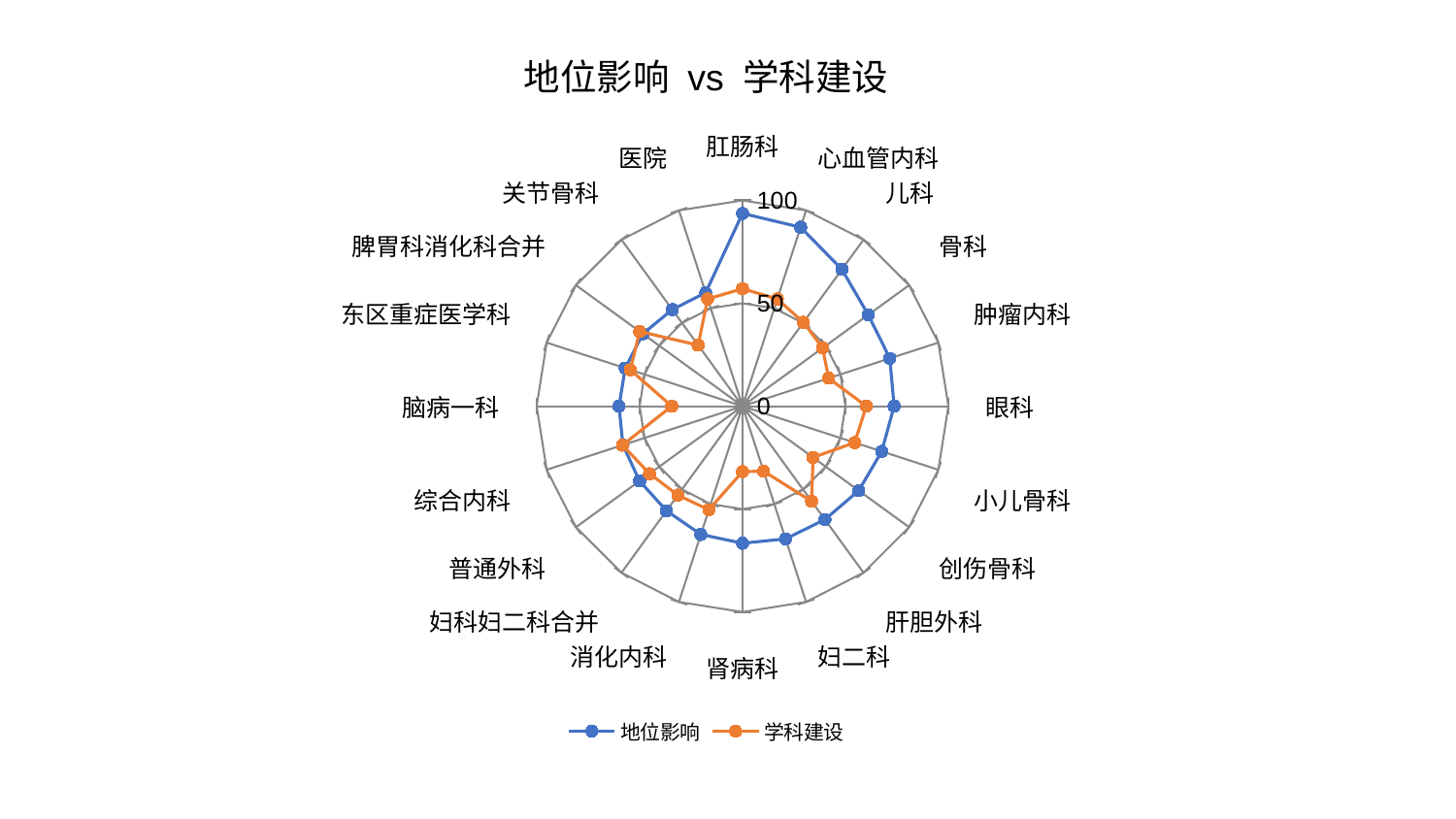

### Chart: 地位影响 vs 学科建设

| Category | 地位影响 | 学科建设 |
|---|---|---|
| 肛肠科 | 93.67206174541978 | 57.072364989419754 |
| 心血管内科 | 91.41502550907335 | 54.75383759249309 |
| 儿科 | 82.15233879411254 | 50.35886922381666 |
| 骨科 | 75.50021880745649 | 48.11545828577475 |
| 肿瘤内科 | 75.25650103107877 | 43.99552461975326 |
| 眼科 | 73.63951862400046 | 60.15846188799981 |
| 小儿骨科 | 71.11699946779014 | 57.309305388572255 |
| 创伤骨科 | 69.79077279652402 | 42.346161988305155 |
| 肝胆外科 | 68.07022455337196 | 57.12445465198611 |
| 妇二科 | 67.78816974349594 | 33.24839473583331 |
| 肾病科 | 66.60361198957338 | 31.803138539981763 |
| 消化内科 | 65.53797484042722 | 52.92684531174732 |
| 妇科妇二科合并 | 62.83027682381964 | 53.416313729809694 |
| 普通外科 | 61.81741805034622 | 55.82915340741487 |
| 综合内科 | 61.08234113113313 | 61.313170988916134 |
| 脑病一科 | 59.98951555067151 | 34.38316847294205 |
| 东区重症医学科 | 59.90088437489007 | 57.29168289689344 |
| 脾胃科消化科合并 | 59.853368233394214 | 61.74101227819424 |
| 关节骨科 | 58.02907413285927 | 36.6740450961512 |
| 医院 | 57.98216617179628 | 54.77391123989746 |
81